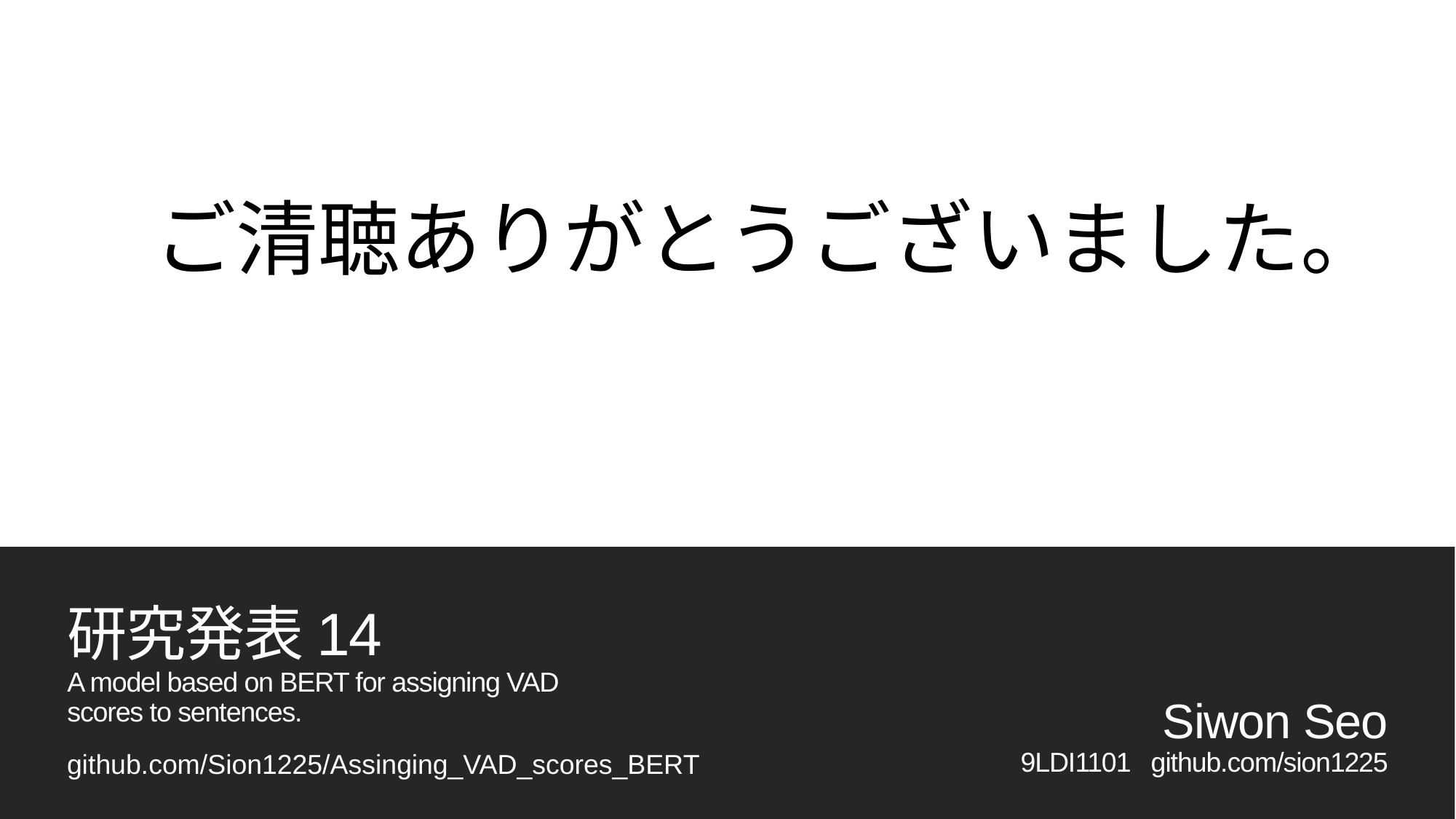

ご清聴ありがとうございました。
研究発表14
A model based on BERT for assigning VAD scores to sentences.
Siwon Seo
9LDI1101   github.com/sion1225
github.com/Sion1225/Assinging_VAD_scores_BERT